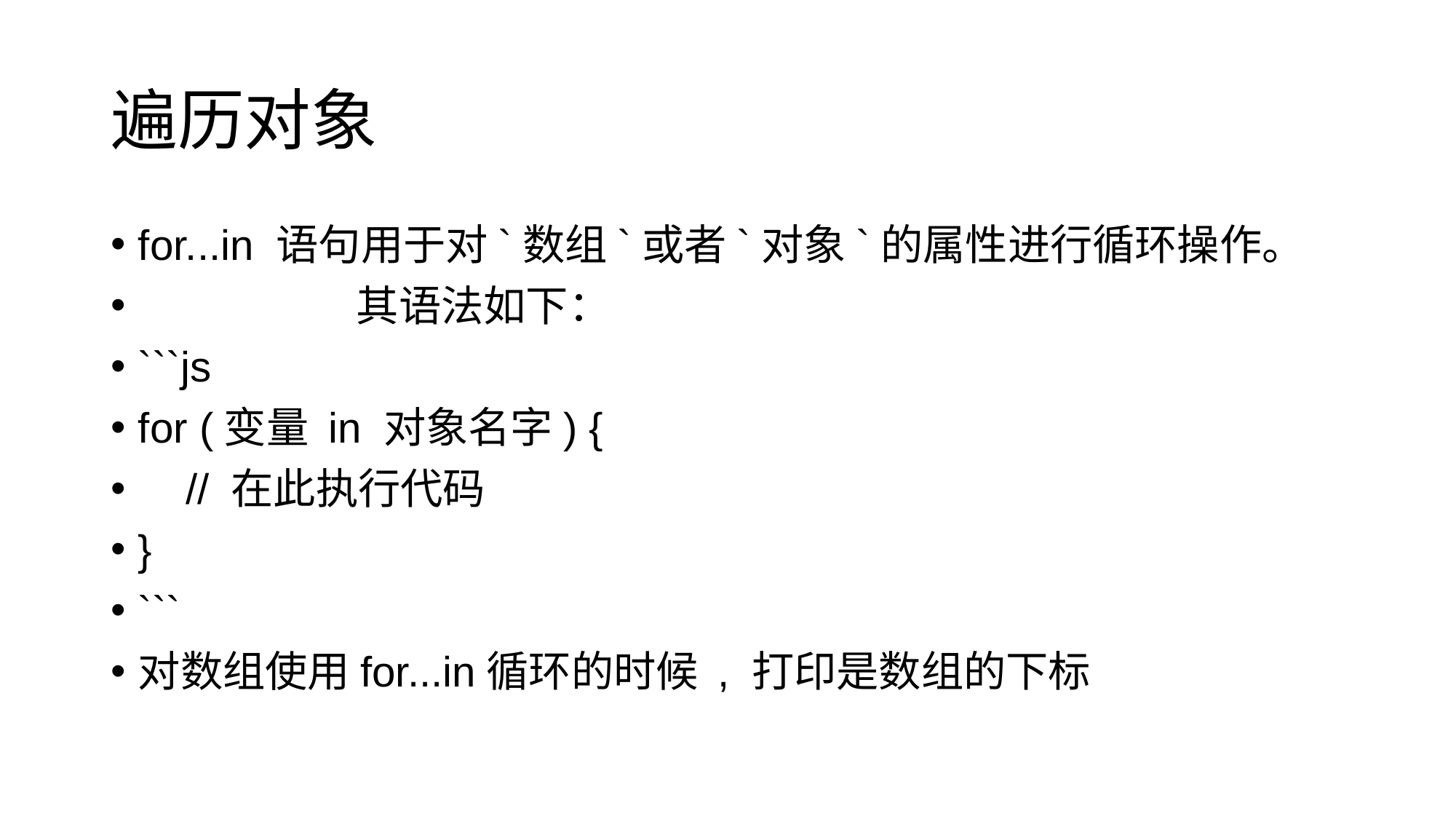

# 遍历对象
for...in 语句用于对`数组`或者`对象`的属性进行循环操作。
​		其语法如下：
```js
for (变量 in 对象名字) {
    // 在此执行代码
}
```
对数组使用for...in循环的时候 , 打印是数组的下标